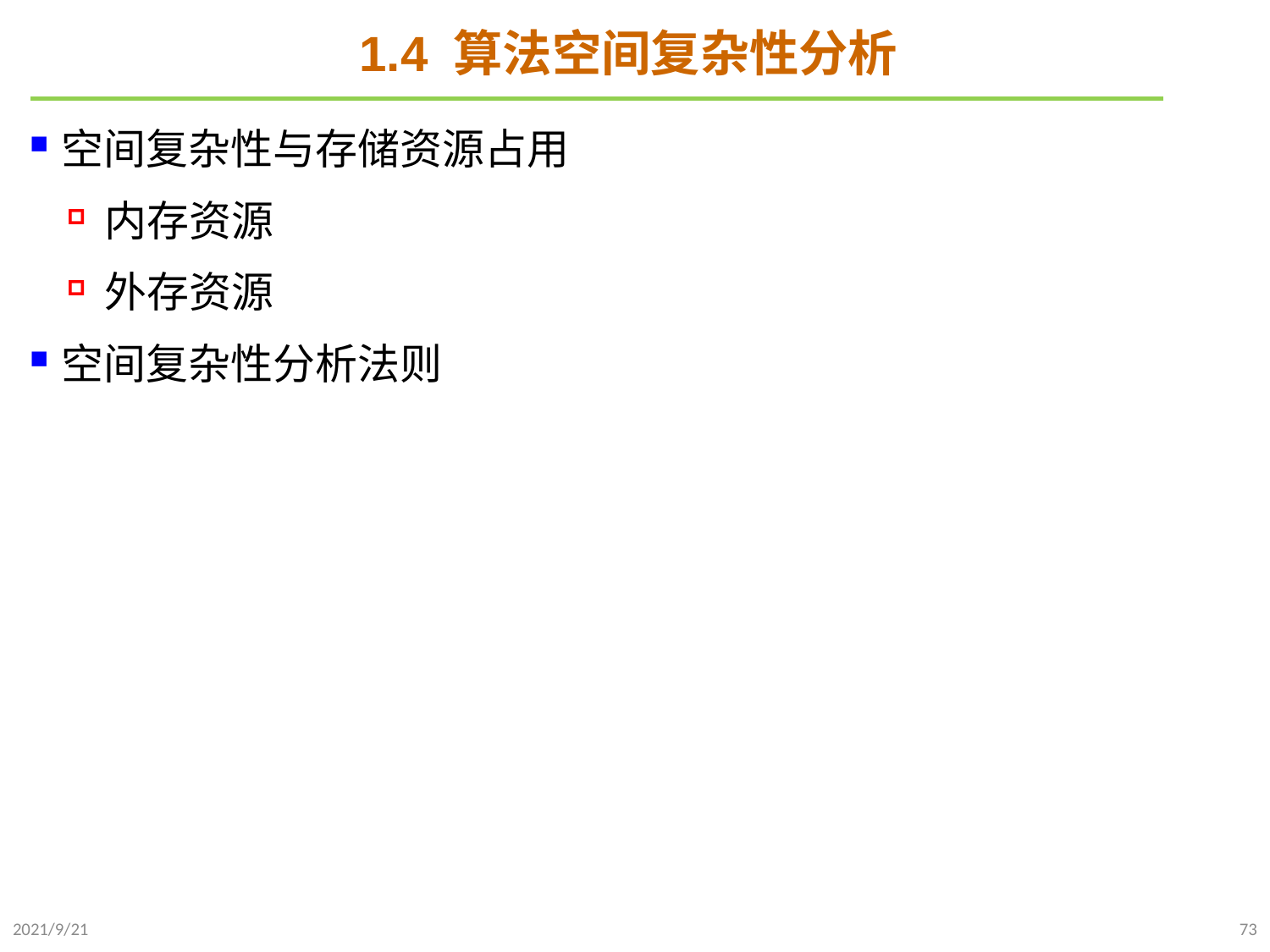

# 1.4 算法空间复杂性分析
空间复杂性与存储资源占用
内存资源
外存资源
空间复杂性分析法则

2021/9/21
73